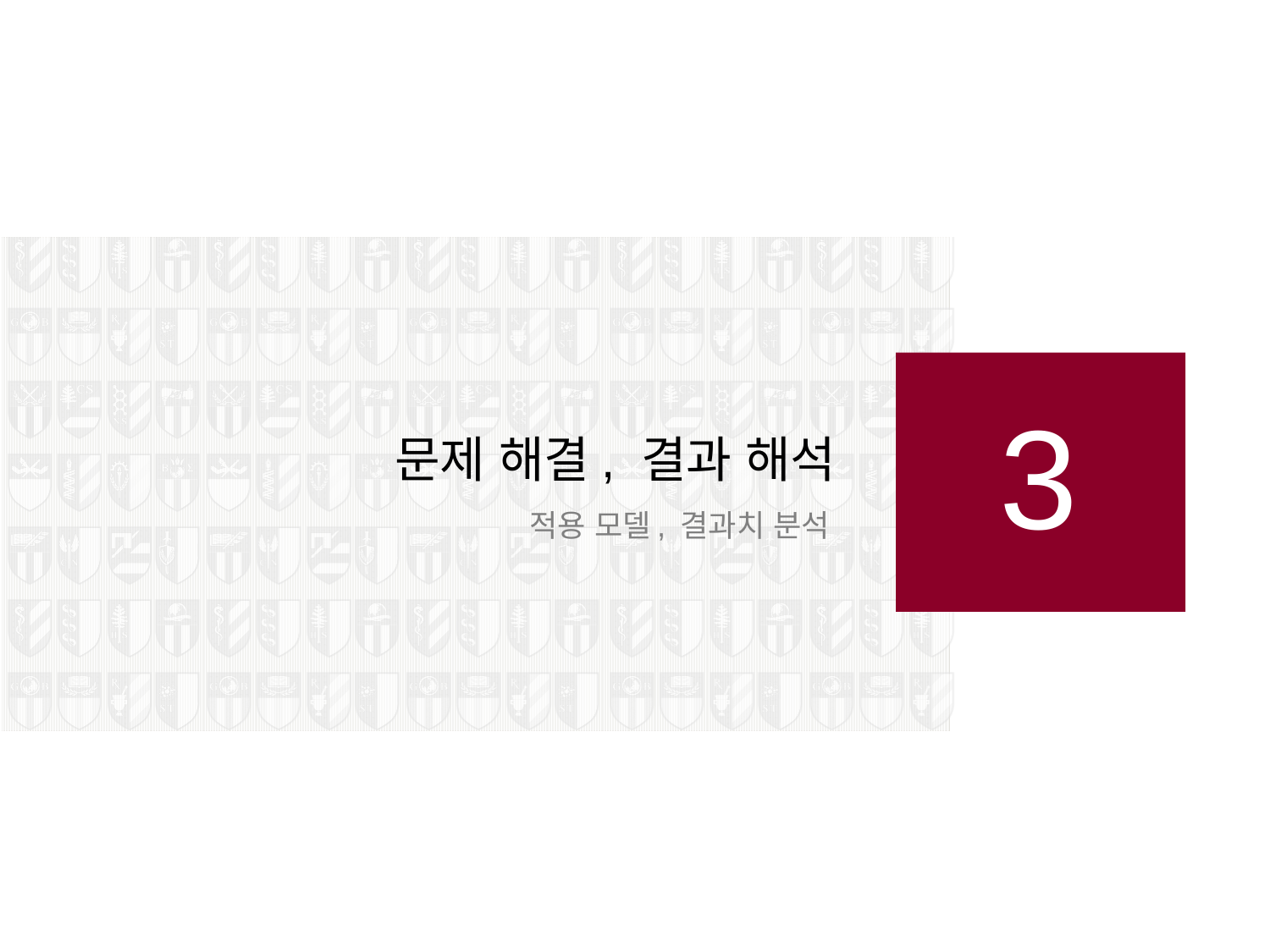

# 3
문제 해결, 결과 해석

적용 모델, 결과치 분석